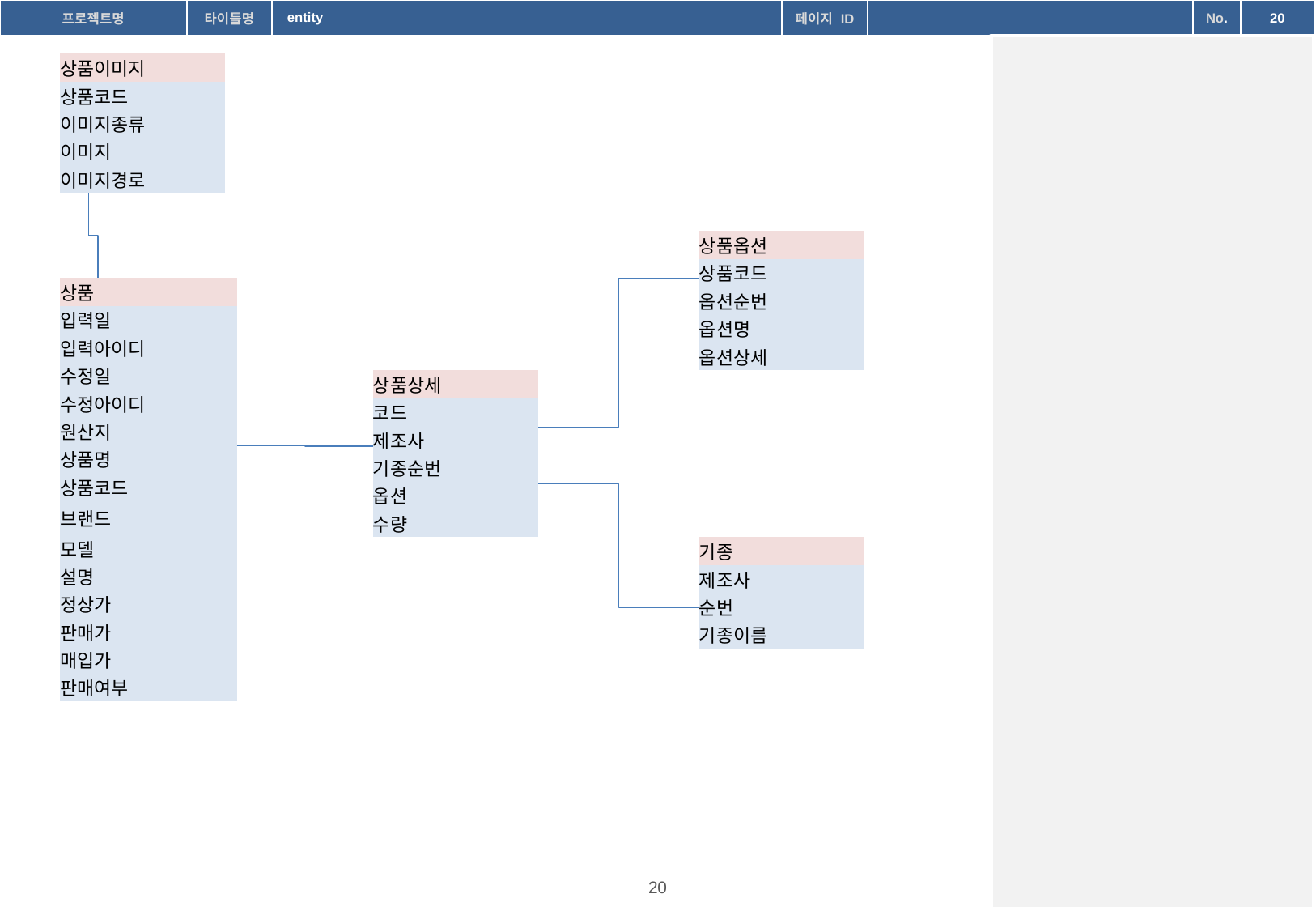

entity

| 상품이미지 |
| --- |
| 상품코드 |
| 이미지종류 |
| 이미지 |
| 이미지경로 |
| 상품옵션 |
| --- |
| 상품코드 |
| 옵션순번 |
| 옵션명 |
| 옵션상세 |
| 상품 |
| --- |
| 입력일 |
| 입력아이디 |
| 수정일 |
| 수정아이디 |
| 원산지 |
| 상품명 |
| 상품코드 |
| 브랜드 |
| 모델 |
| 설명 |
| 정상가 |
| 판매가 |
| 매입가 |
| 판매여부 |
| 상품상세 |
| --- |
| 코드 |
| 제조사 |
| 기종순번 |
| 옵션 |
| 수량 |
| 기종 |
| --- |
| 제조사 |
| 순번 |
| 기종이름 |